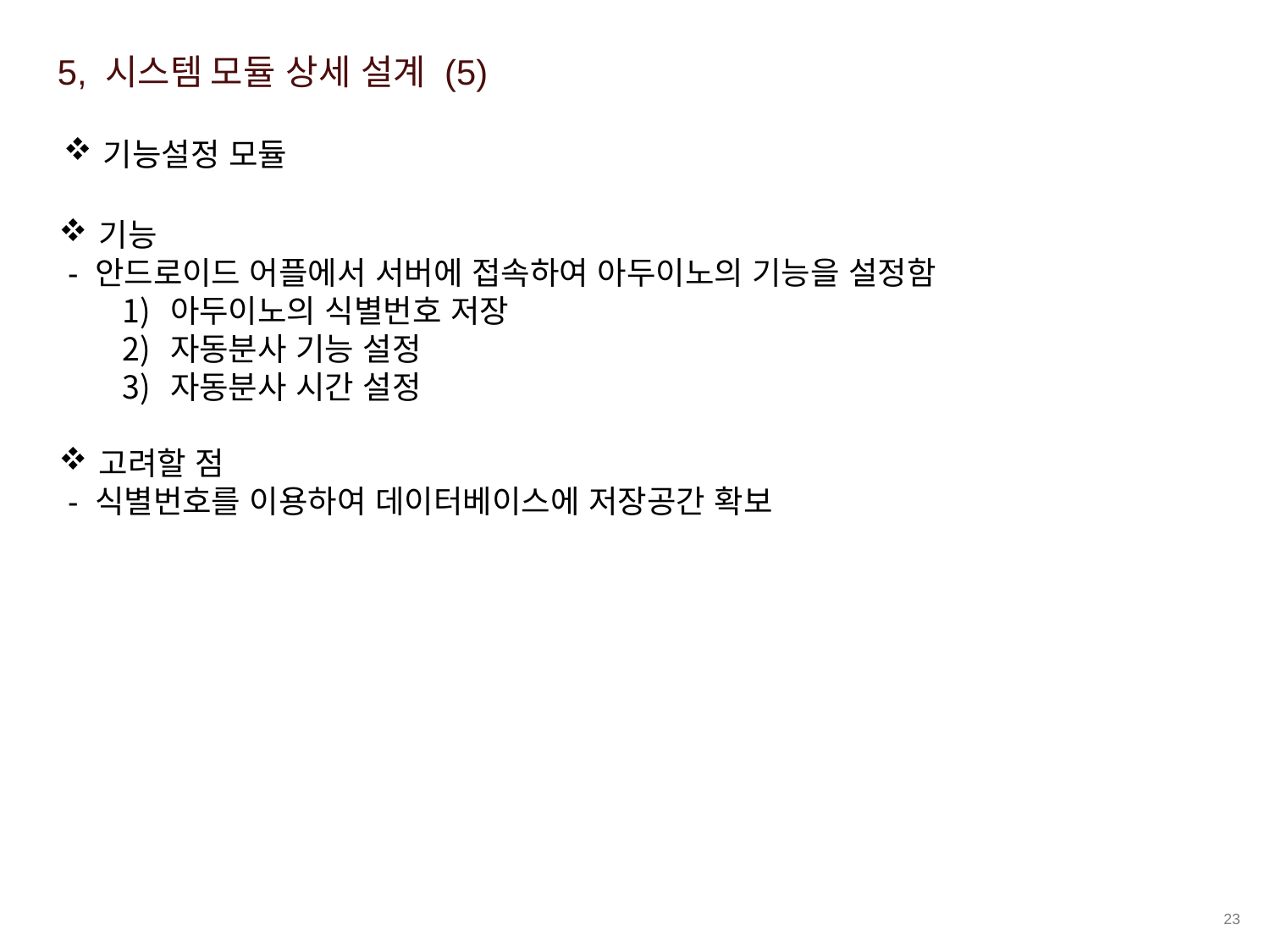

5, 시스템 모듈 상세 설계 (5)
기능설정 모듈
기능
 - 안드로이드 어플에서 서버에 접속하여 아두이노의 기능을 설정함
아두이노의 식별번호 저장
자동분사 기능 설정
자동분사 시간 설정

고려할 점
 - 식별번호를 이용하여 데이터베이스에 저장공간 확보